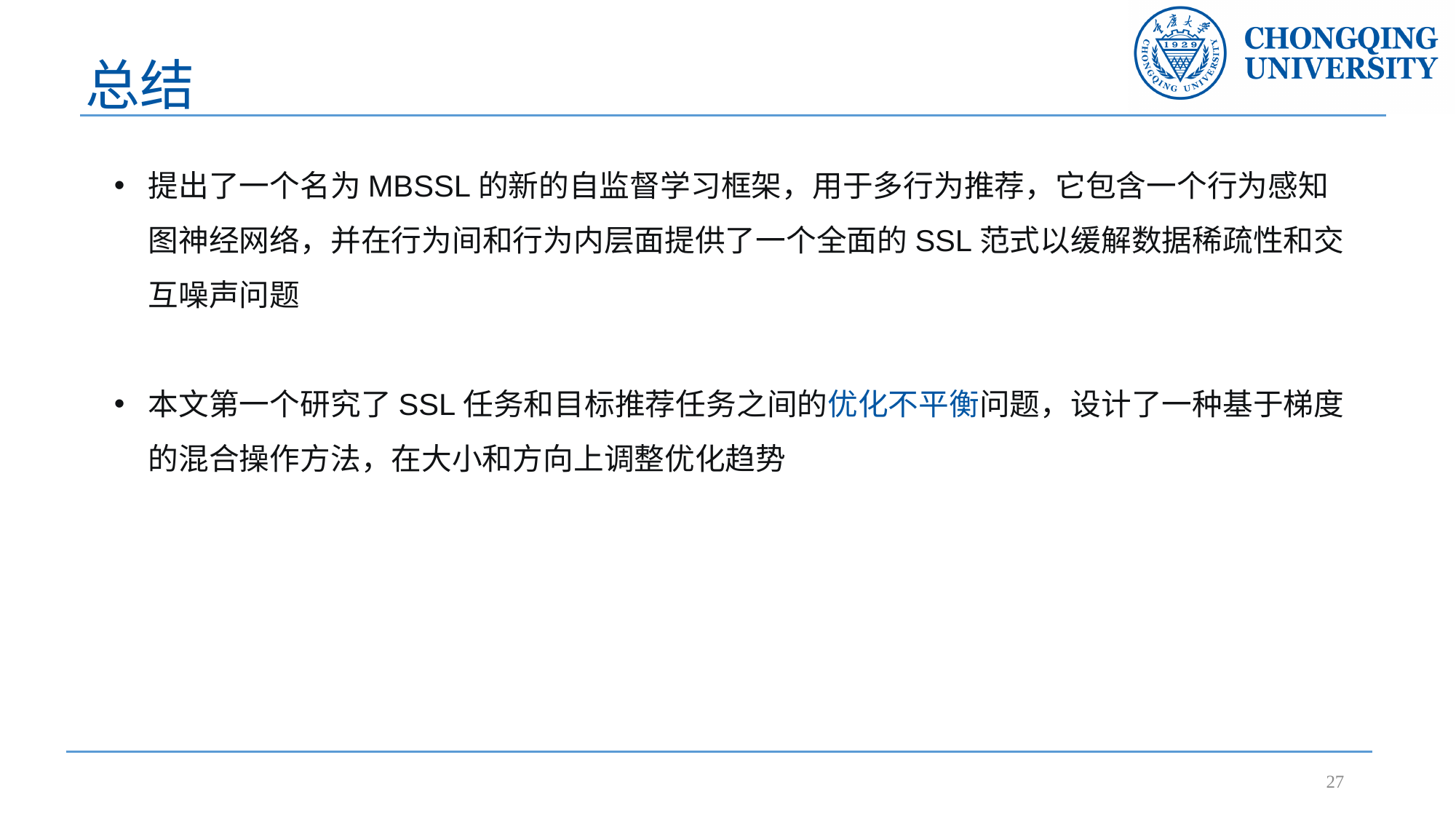

# 总结
提出了一个名为MBSSL的新的自监督学习框架，用于多行为推荐，它包含一个行为感知图神经网络，并在行为间和行为内层面提供了一个全面的SSL范式以缓解数据稀疏性和交互噪声问题

本文第一个研究了SSL任务和目标推荐任务之间的优化不平衡问题，设计了一种基于梯度的混合操作方法，在大小和方向上调整优化趋势

27